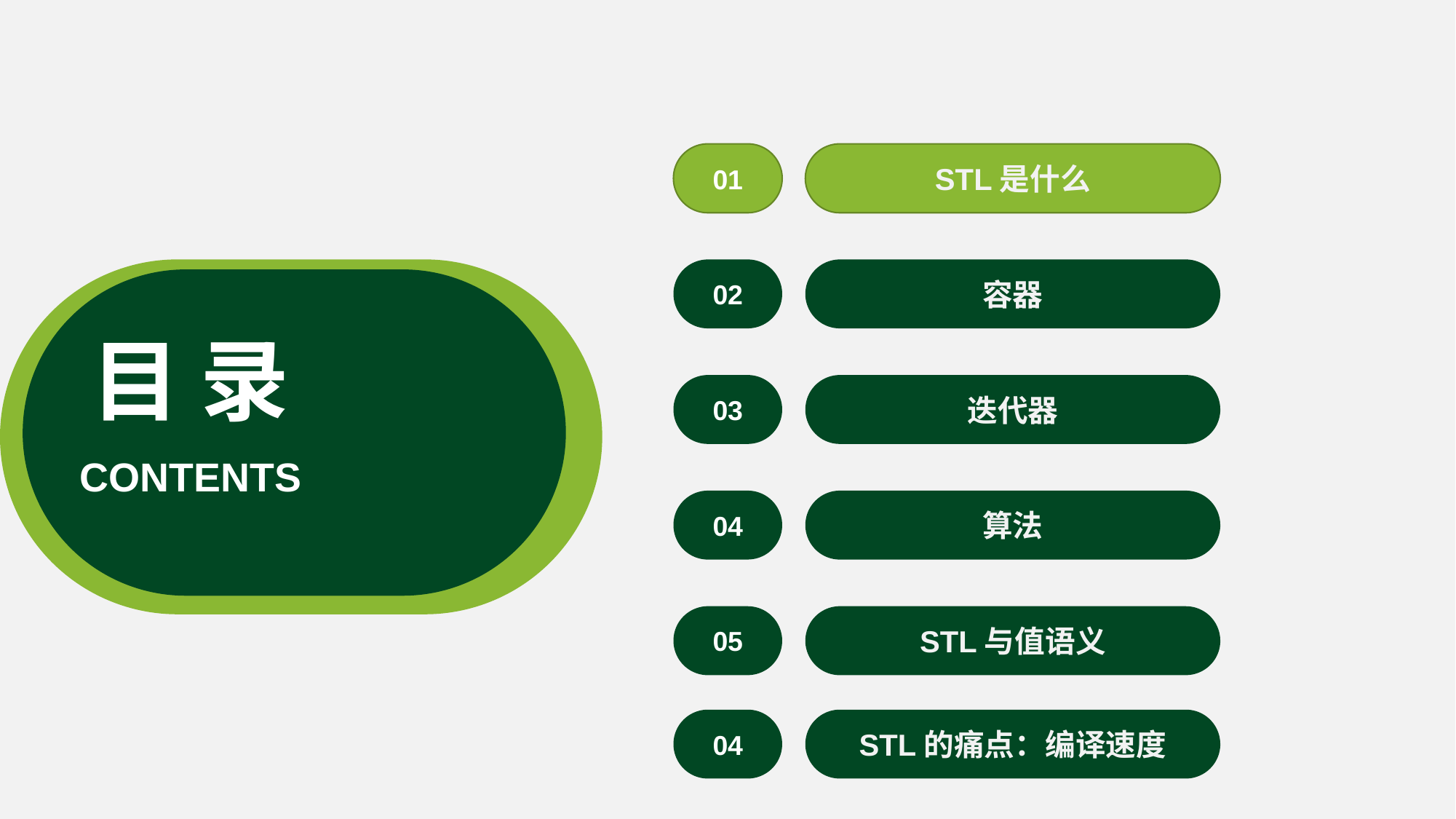

01
STL是什么

02
容器

目 录
03
迭代器
CONTENTS
04
算法
05
STL与值语义
04
STL的痛点：编译速度